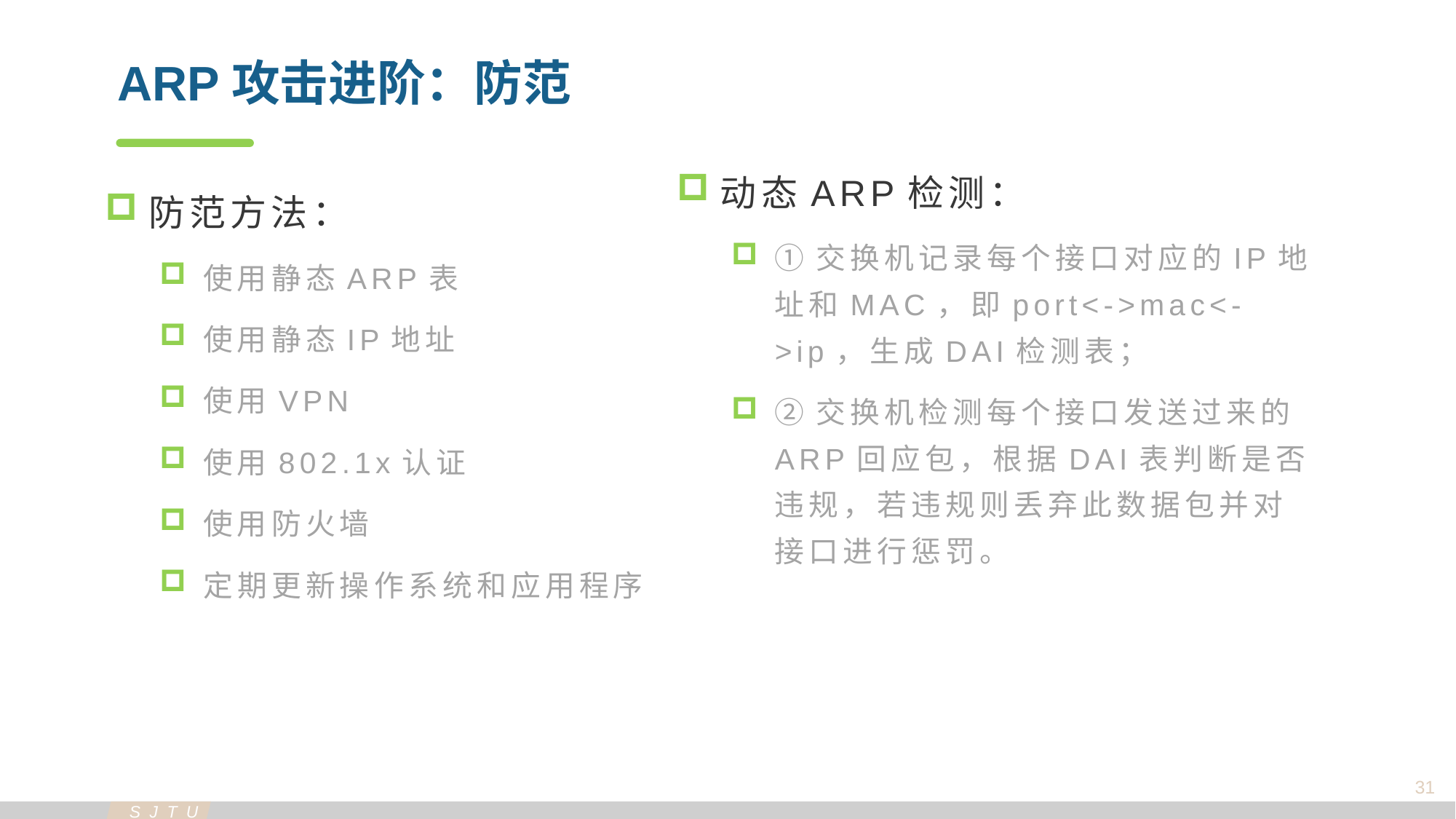

ARP攻击进阶：防范
动态ARP检测：
①交换机记录每个接口对应的IP地址和MAC，即port<->mac<->ip，生成DAI检测表；
②交换机检测每个接口发送过来的ARP回应包，根据DAI表判断是否违规，若违规则丢弃此数据包并对接口进行惩罚。
防范方法：
使用静态ARP表
使用静态IP地址
使用VPN
使用802.1x认证
使用防火墙
定期更新操作系统和应用程序

31